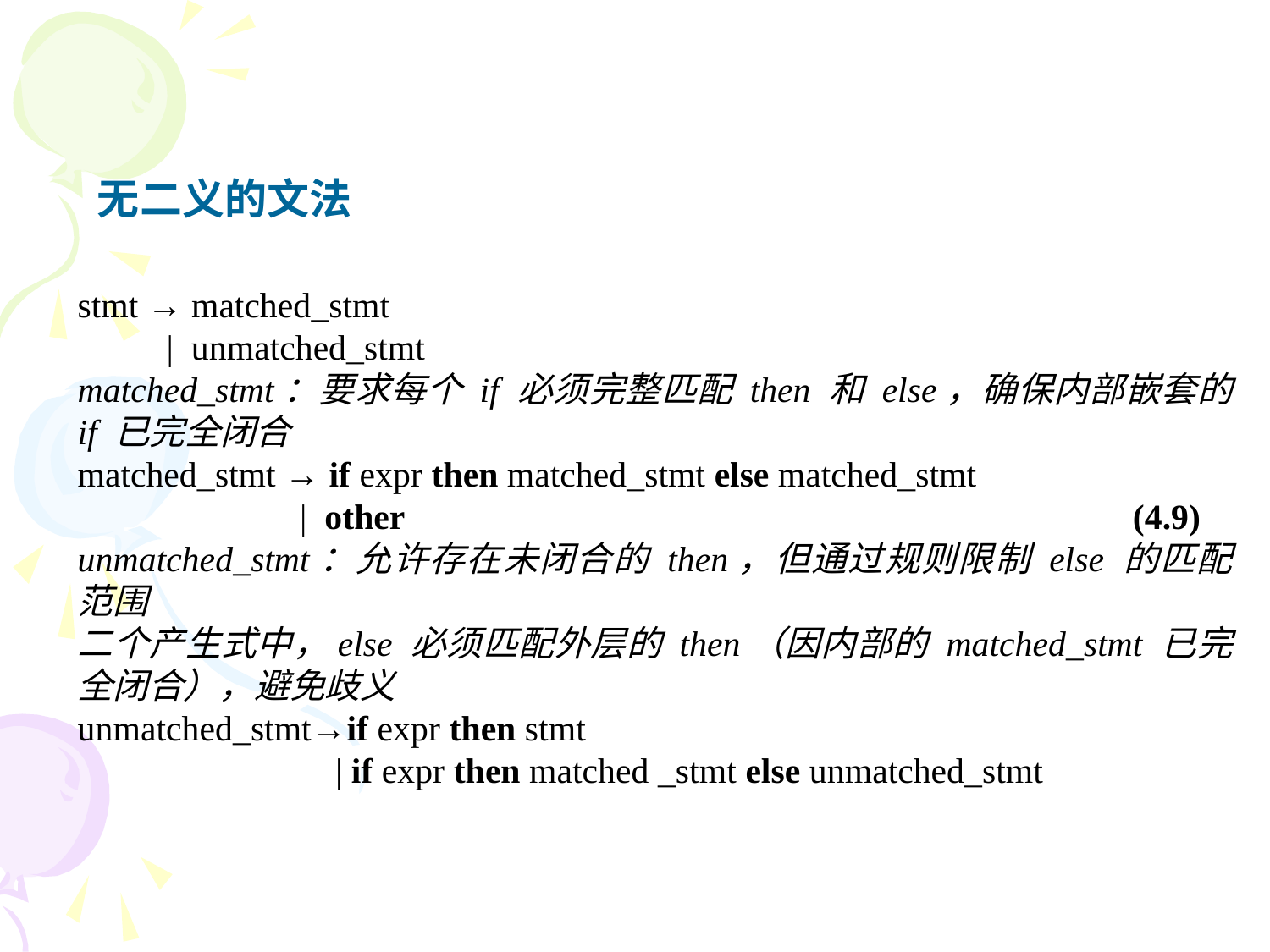

无二义的文法
stmt → matched_stmt
          |  unmatched_stmt
matched_stmt​​：要求每个 if 必须完整匹配 then 和 else，确保内部嵌套的 if 已完全闭合
matched_stmt → if expr then matched_stmt else matched_stmt
                         |  other                                                                                  (4.9)
​​unmatched_stmt​​：允许存在未闭合的 then，但通过规则限制 else 的匹配范围
二个产生式中，else 必须匹配外层的 then（因内部的 matched_stmt 已完全闭合），避免歧义
unmatched_stmt→if expr then stmt
                             | if expr then matched _stmt else unmatched_stmt
38